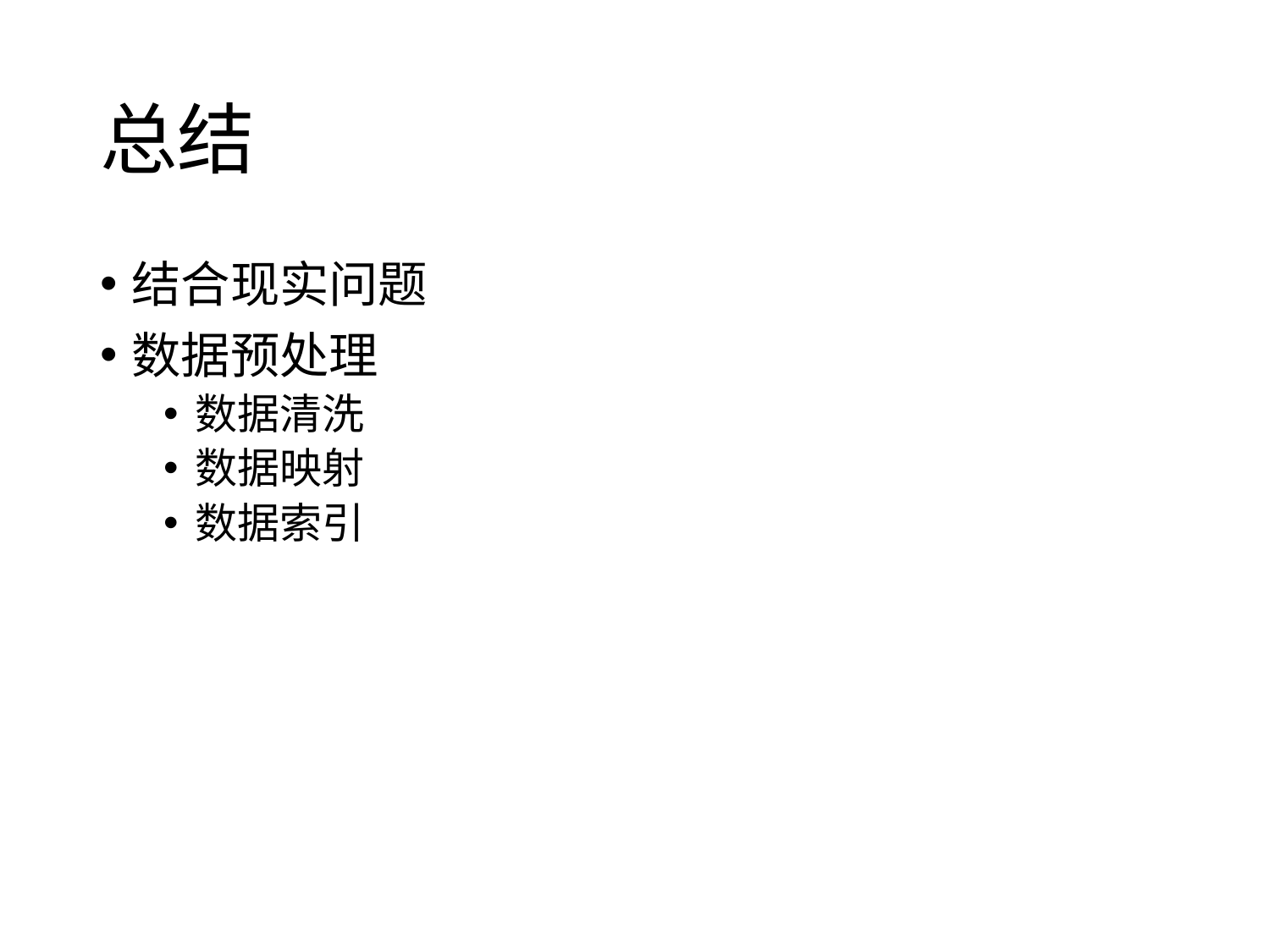

# 总结
结合现实问题
数据预处理
数据清洗
数据映射
数据索引